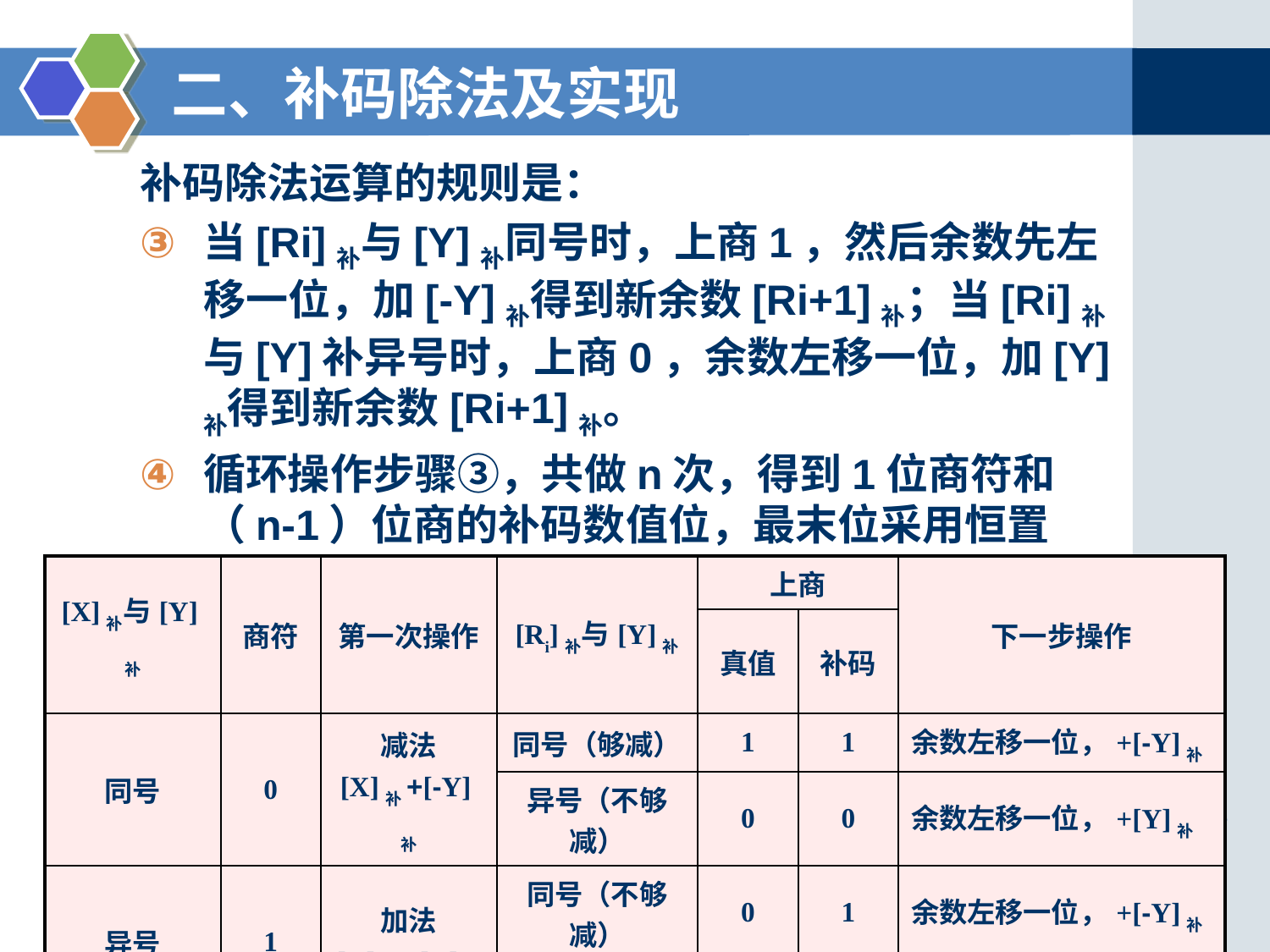

# 二、补码除法及实现
补码除法运算的规则是：
当[Ri]补与[Y]补同号时，上商1，然后余数先左移一位，加[-Y]补得到新余数[Ri+1]补；当[Ri]补与[Y]补异号时，上商0，余数左移一位，加[Y]补得到新余数[Ri+1]补。
循环操作步骤③，共做n次，得到1位商符和（n-1）位商的补码数值位，最末位采用恒置“1”法。

| [X]补与[Y]补 | 商符 | 第一次操作 | [Ri]补与[Y]补 | 上商 |  | 下一步操作 |
| --- | --- | --- | --- | --- | --- | --- |
|  |  |  |  | 真值 | 补码 |  |
| 同号 | 0 | 减法 [X]补+[-Y]补 | 同号（够减） | 1 | 1 | 余数左移一位，+[-Y]补 |
|  |  |  | 异号（不够减） | 0 | 0 | 余数左移一位，+[Y]补 |
| 异号 | 1 | 加法 [X]补+[Y]补 | 同号（不够减） | 0 | 1 | 余数左移一位，+[-Y]补 |
|  |  |  | 异号（够减） | 1 | 0 | 余数左移一位，+[Y]补 |
78